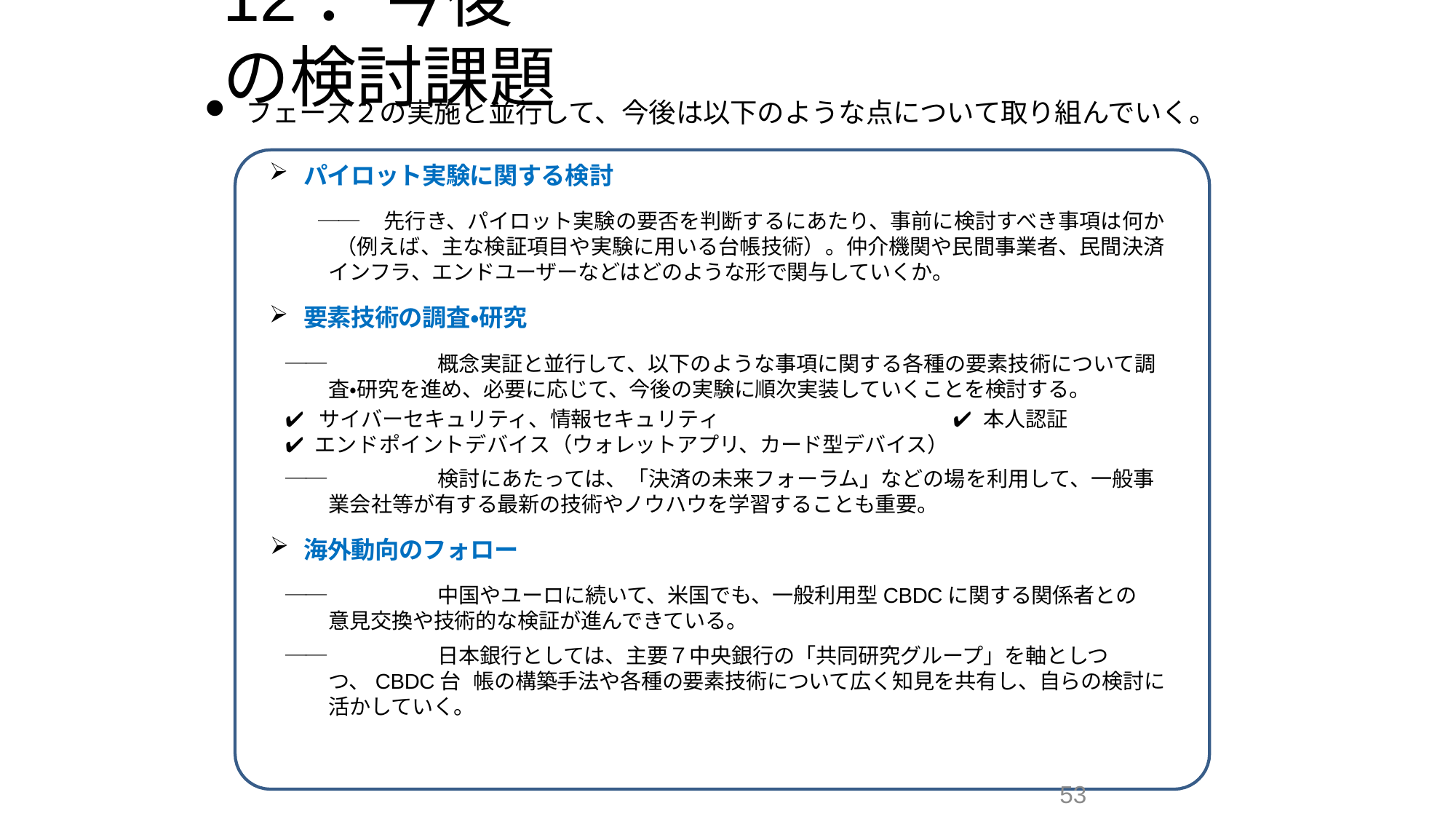

# 12．今後の検討課題
フェーズ２の実施と並行して、今後は以下のような点について取り組んでいく。

パイロット実験に関する検討
──	先行き、パイロット実験の要否を判断するにあたり、事前に検討すべき事項は何か
（例えば、主な検証項目や実験に用いる台帳技術）。仲介機関や民間事業者、民間決済
インフラ、エンドユーザーなどはどのような形で関与していくか。

要素技術の調査・研究
──		概念実証と並行して、以下のような事項に関する各種の要素技術について調査・研究を進め、必要に応じて、今後の実験に順次実装していくことを検討する。
✔  サイバーセキュリティ、情報セキュリティ	✔ 本人認証
✔ エンドポイントデバイス（ウォレットアプリ、カード型デバイス）
──		検討にあたっては、「決済の未来フォーラム」などの場を利用して、一般事業会社等が有する最新の技術やノウハウを学習することも重要。

海外動向のフォロー
──		中国やユーロに続いて、米国でも、一般利用型CBDCに関する関係者との意見交換や技術的な検証が進んできている。
──		日本銀行としては、主要７中央銀行の「共同研究グループ」を軸としつつ、CBDC台 帳の構築手法や各種の要素技術について広く知見を共有し、自らの検討に活かしていく。

53